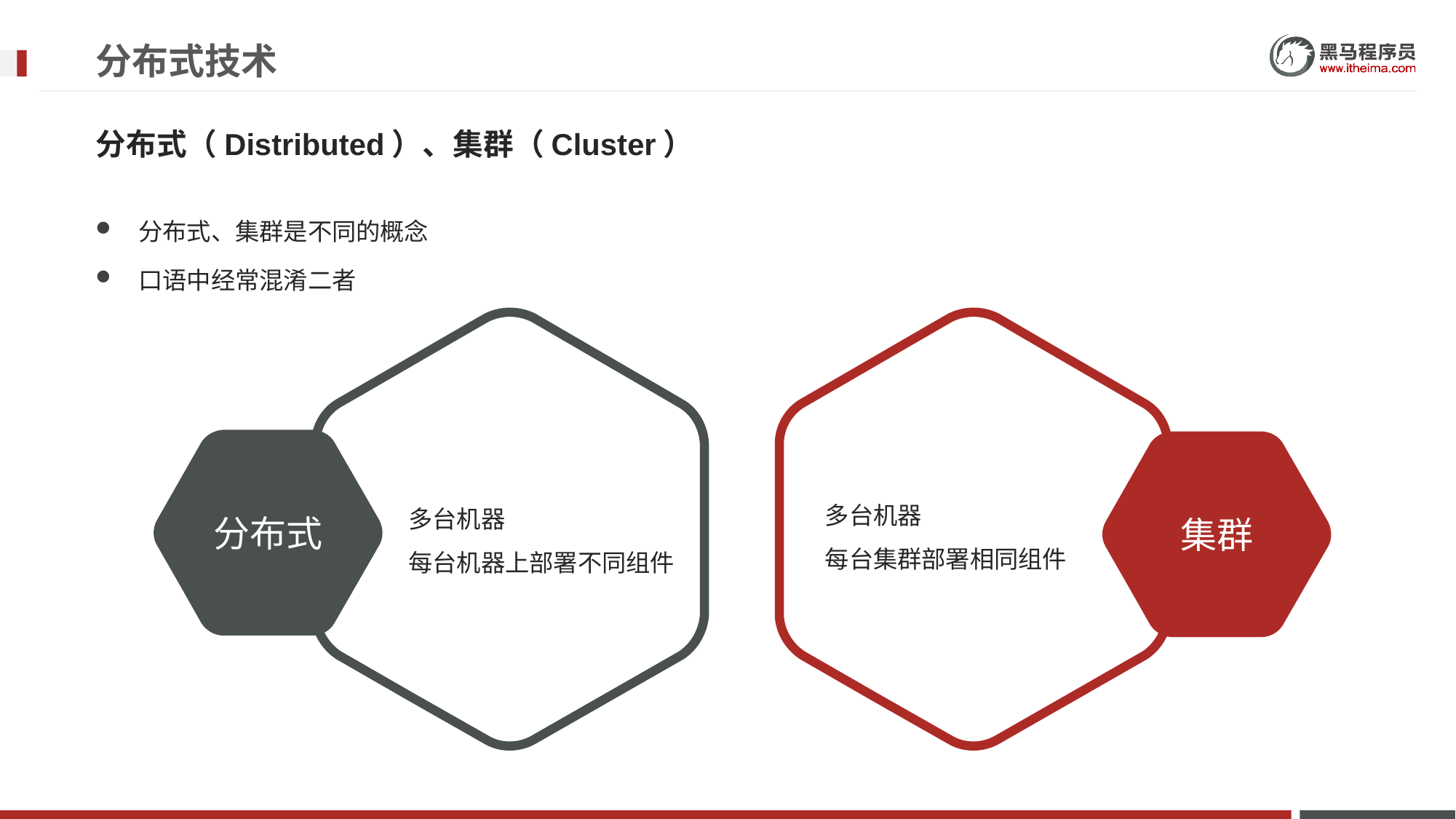

# 分布式技术
分布式（Distributed）、集群（Cluster）
分布式、集群是不同的概念
口语中经常混淆二者

分布式
集群
多台机器
每台集群部署相同组件
多台机器
每台机器上部署不同组件